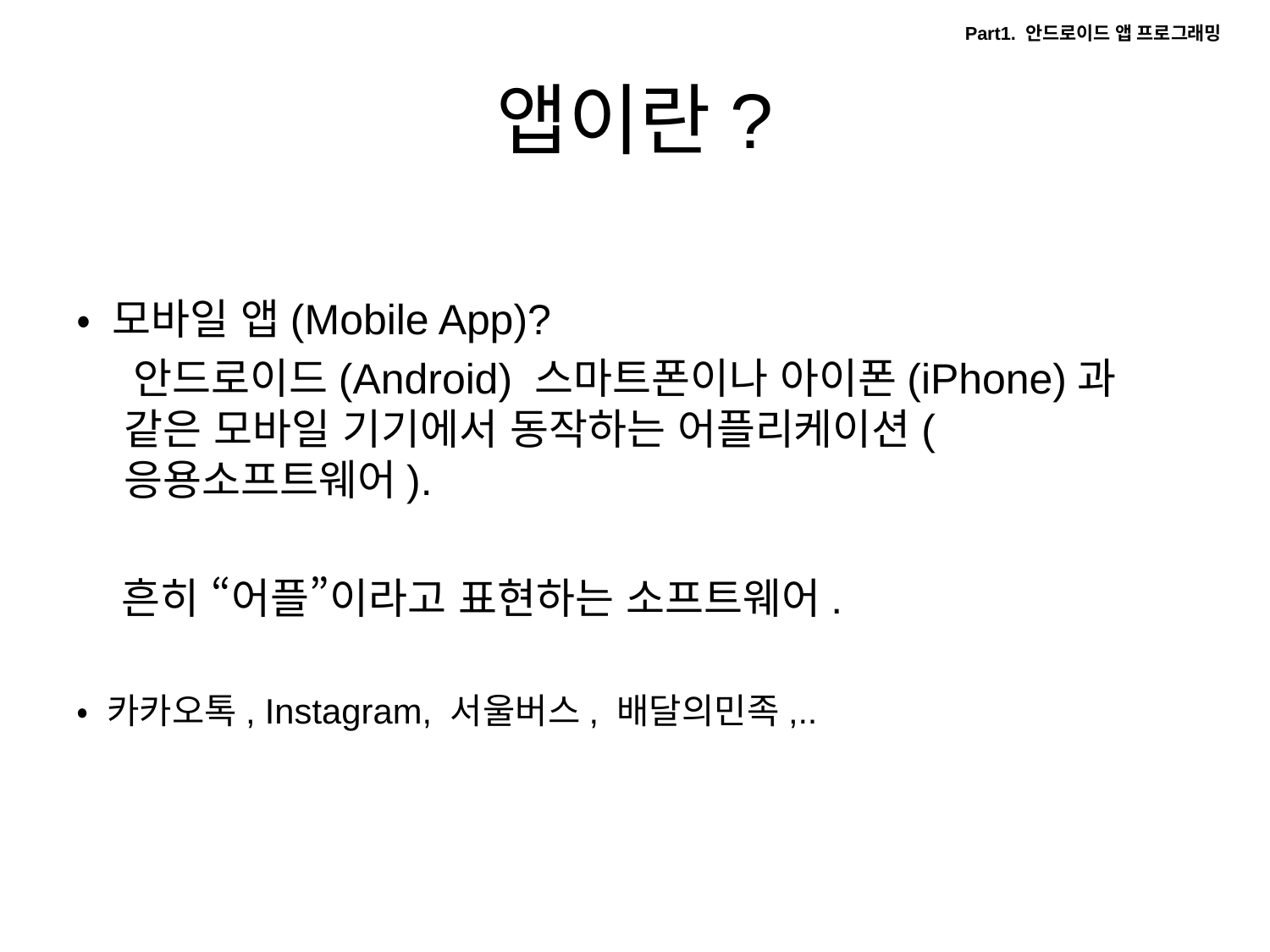

Part1. 안드로이드 앱 프로그래밍
# 앱이란?
• 모바일 앱(Mobile App)?
    안드로이드(Android) 스마트폰이나 아이폰(iPhone)과 같은 모바일 기기에서 동작하는 어플리케이션(응용소프트웨어).

   흔히 “어플”이라고 표현하는 소프트웨어.

• 카카오톡, Instagram, 서울버스, 배달의민족,..